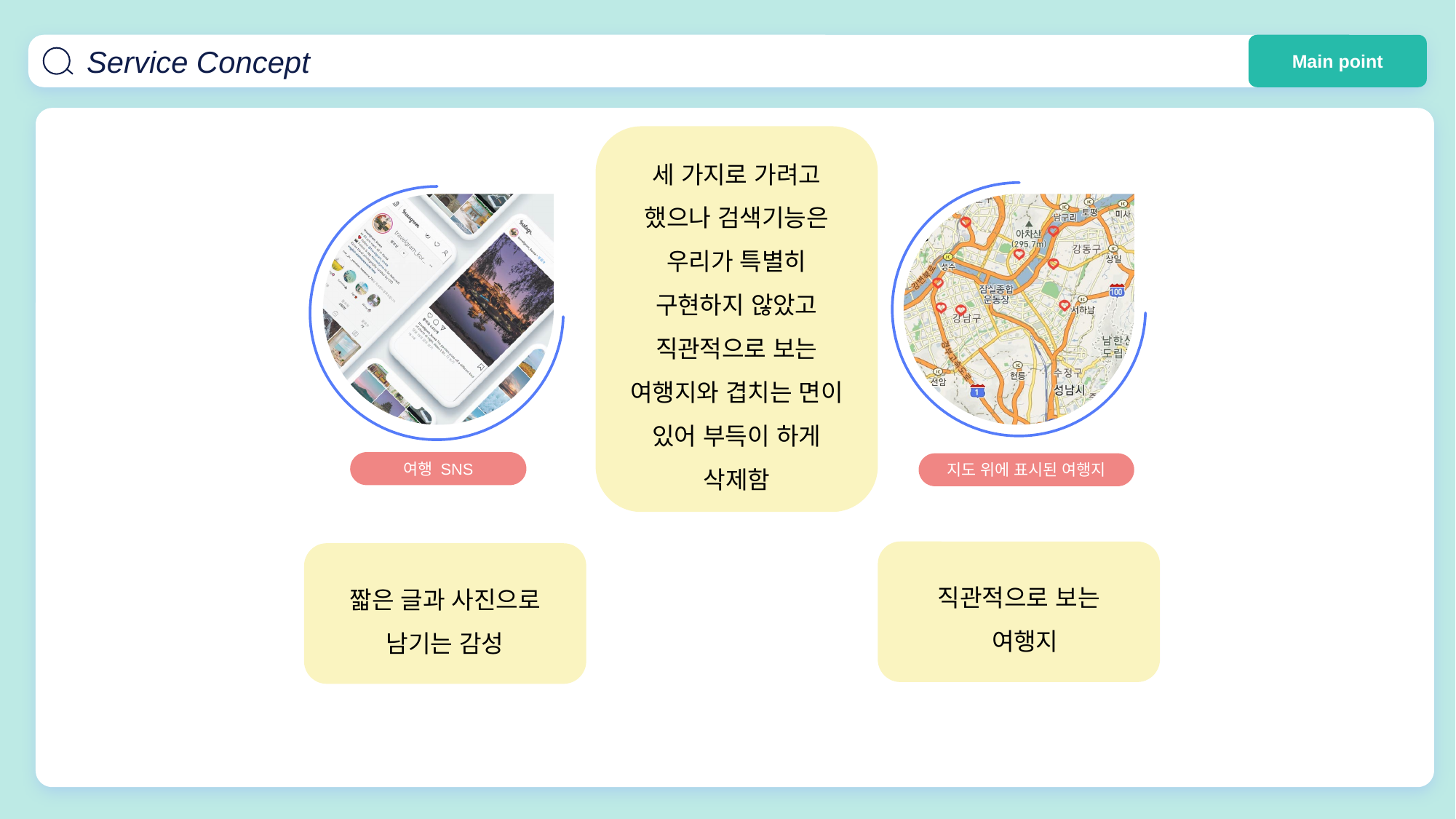

Service Concept
Main point

세 가지로 가려고 했으나 검색기능은 우리가 특별히 구현하지 않았고 직관적으로 보는 여행지와 겹치는 면이 있어 부득이 하게 삭제함

여행 SNS
지도 위에 표시된 여행지
직관적으로 보는
 여행지
짧은 글과 사진으로
남기는 감성